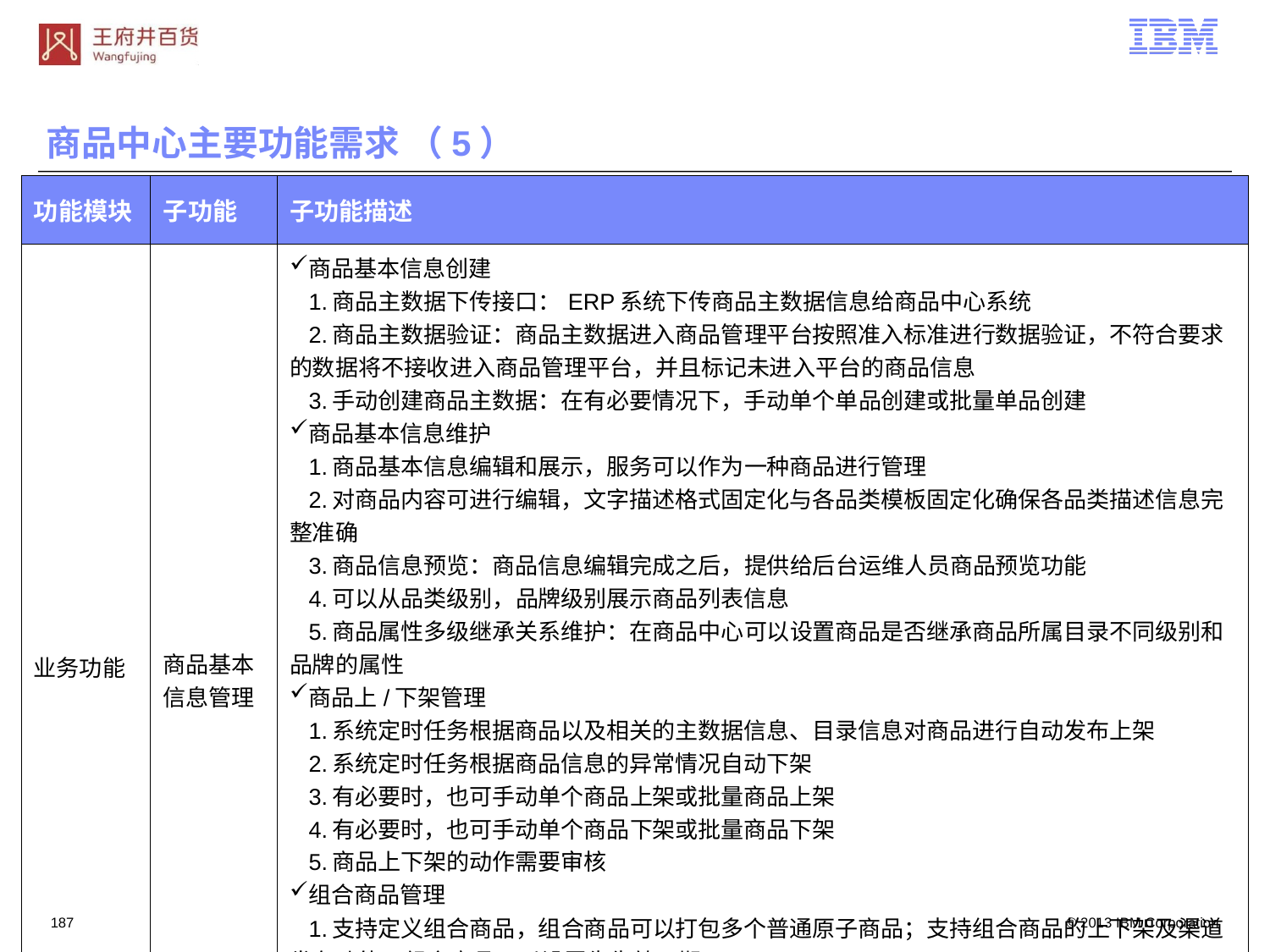

商品中心主要功能需求 （5）
| 功能模块 | 子功能 | 子功能描述 |
| --- | --- | --- |
| 业务功能 | 商品基本信息管理 | 商品基本信息创建 1.商品主数据下传接口：ERP系统下传商品主数据信息给商品中心系统 2.商品主数据验证：商品主数据进入商品管理平台按照准入标准进行数据验证，不符合要求的数据将不接收进入商品管理平台，并且标记未进入平台的商品信息 3.手动创建商品主数据：在有必要情况下，手动单个单品创建或批量单品创建 商品基本信息维护 1.商品基本信息编辑和展示，服务可以作为一种商品进行管理 2.对商品内容可进行编辑，文字描述格式固定化与各品类模板固定化确保各品类描述信息完整准确 3.商品信息预览：商品信息编辑完成之后，提供给后台运维人员商品预览功能 4.可以从品类级别，品牌级别展示商品列表信息 5.商品属性多级继承关系维护：在商品中心可以设置商品是否继承商品所属目录不同级别和品牌的属性 商品上/下架管理 1.系统定时任务根据商品以及相关的主数据信息、目录信息对商品进行自动发布上架 2.系统定时任务根据商品信息的异常情况自动下架 3.有必要时，也可手动单个商品上架或批量商品上架 4.有必要时，也可手动单个商品下架或批量商品下架 5.商品上下架的动作需要审核 组合商品管理 1.支持定义组合商品，组合商品可以打包多个普通原子商品；支持组合商品的上下架及渠道发布功能；组合商品可以设置生失效日期。 2.支持商品的交叉销售功能，如A商品和B商品捆绑，支持消费者在购买A商品时购买关联商品； 支持组合商品的折扣定价配置，例如对于A+B商品，系统可以设置折扣价，组合价格已A+B的总价，扣减一定折扣额 |
187